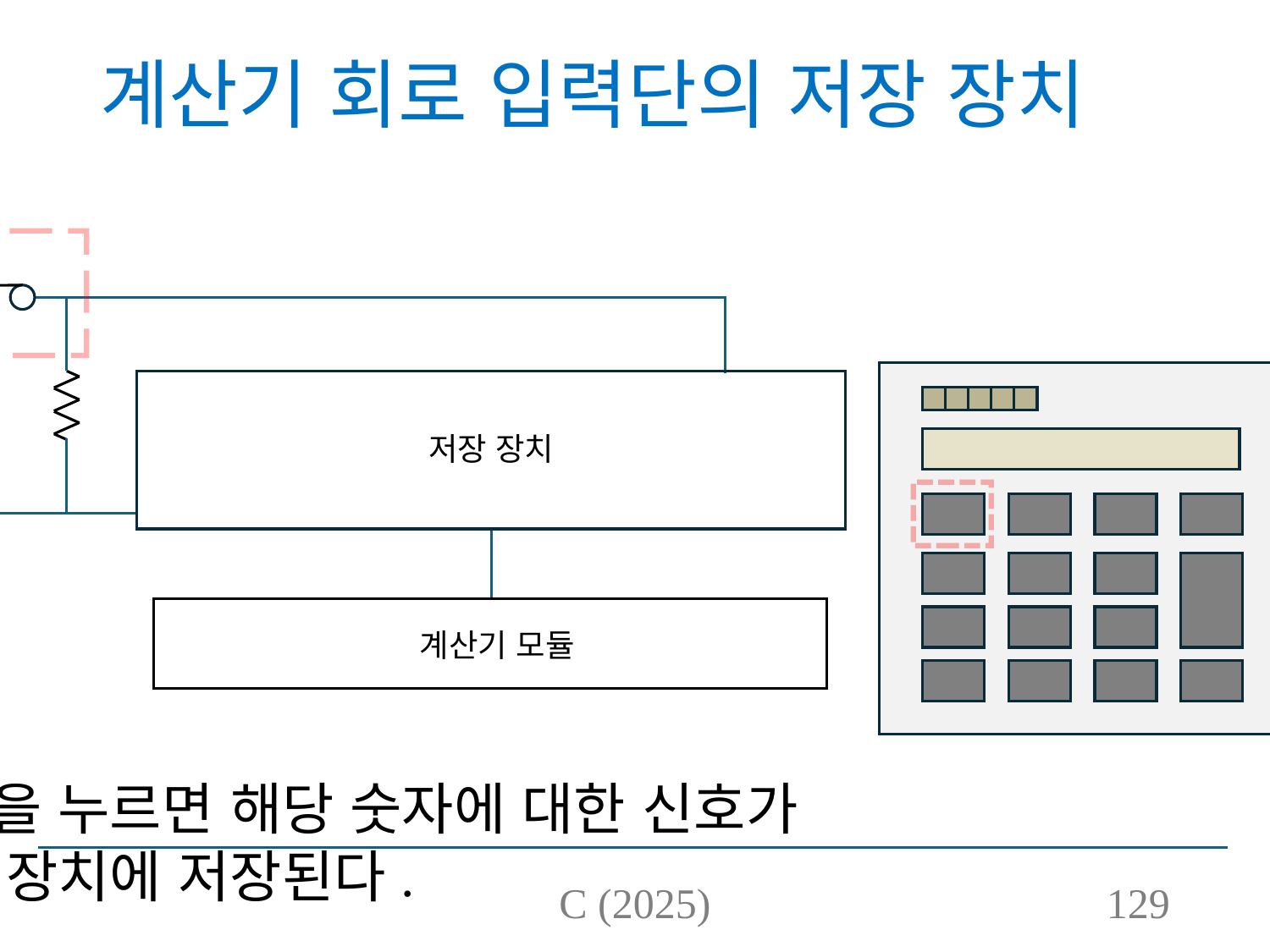

# 계산기 회로 입력단의 저장 장치

저장 장치

계산기 모듈

버튼을 누르면 해당 숫자에 대한 신호가
저장 장치에 저장된다.
C (2025)
129